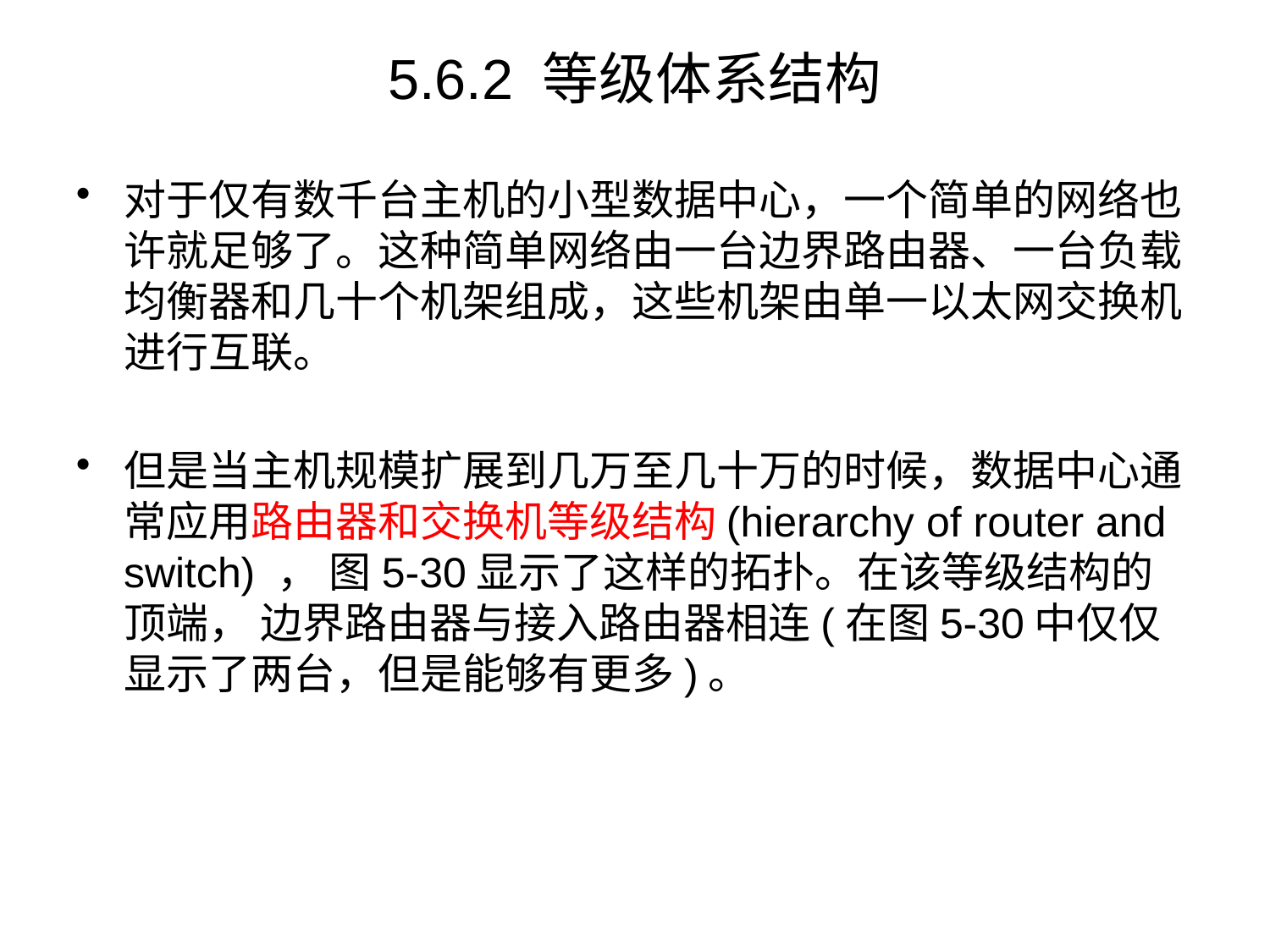

# 5.6.2 等级体系结构
对于仅有数千台主机的小型数据中心，一个简单的网络也许就足够了。这种简单网络由一台边界路由器、一台负载均衡器和几十个机架组成，这些机架由单一以太网交换机进行互联。

但是当主机规模扩展到几万至几十万的时候，数据中心通常应用路由器和交换机等级结构(hierarchy of router and switch) ， 图5-30显示了这样的拓扑。在该等级结构的顶端， 边界路由器与接入路由器相连(在图5-30中仅仅显示了两台，但是能够有更多)。